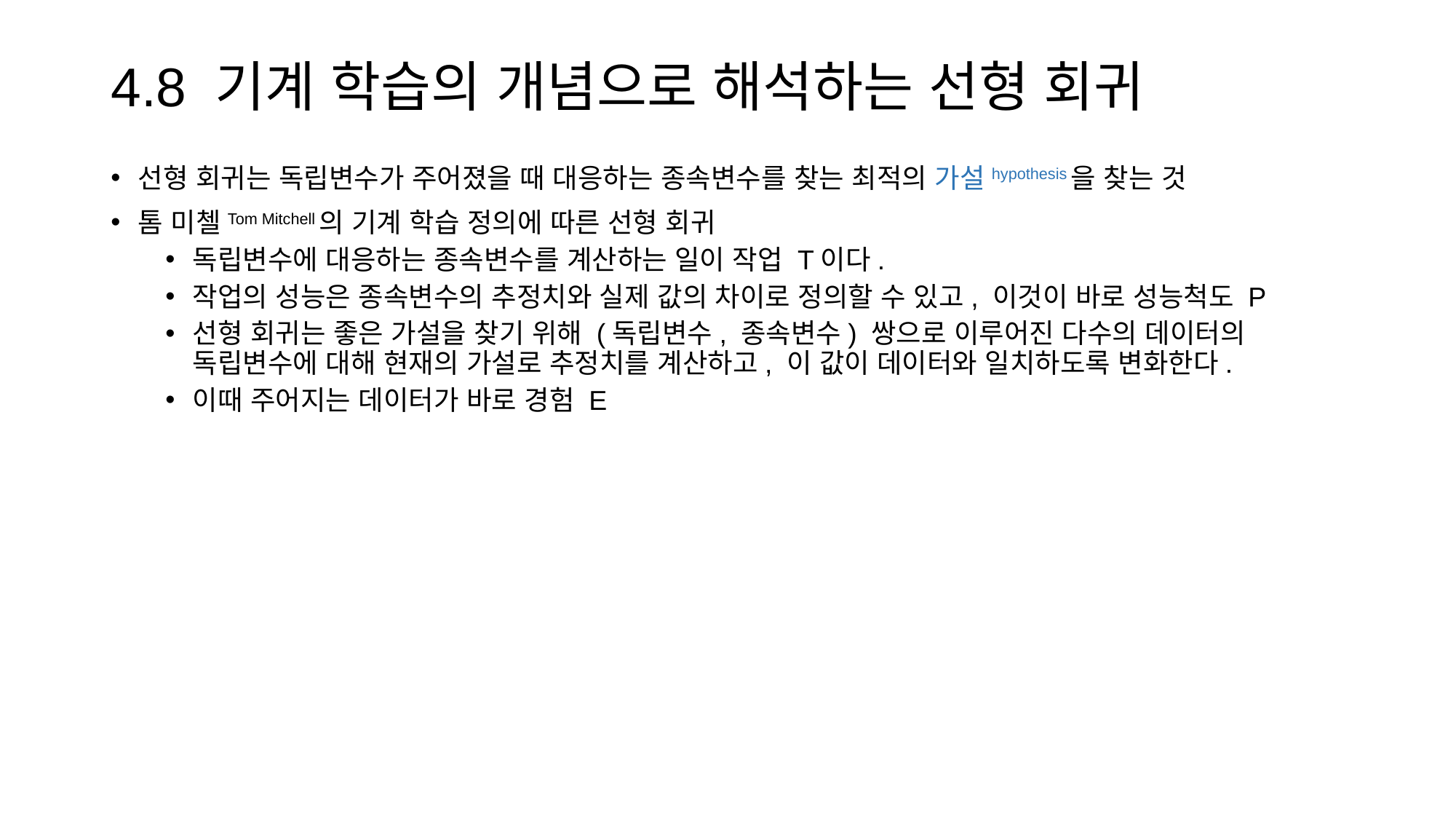

# 4.8 기계 학습의 개념으로 해석하는 선형 회귀
선형 회귀는 독립변수가 주어졌을 때 대응하는 종속변수를 찾는 최적의 가설hypothesis을 찾는 것
톰 미첼Tom Mitchell의 기계 학습 정의에 따른 선형 회귀
독립변수에 대응하는 종속변수를 계산하는 일이 작업 T이다.
작업의 성능은 종속변수의 추정치와 실제 값의 차이로 정의할 수 있고, 이것이 바로 성능척도 P
선형 회귀는 좋은 가설을 찾기 위해 (독립변수, 종속변수) 쌍으로 이루어진 다수의 데이터의 독립변수에 대해 현재의 가설로 추정치를 계산하고, 이 값이 데이터와 일치하도록 변화한다.
이때 주어지는 데이터가 바로 경험 E